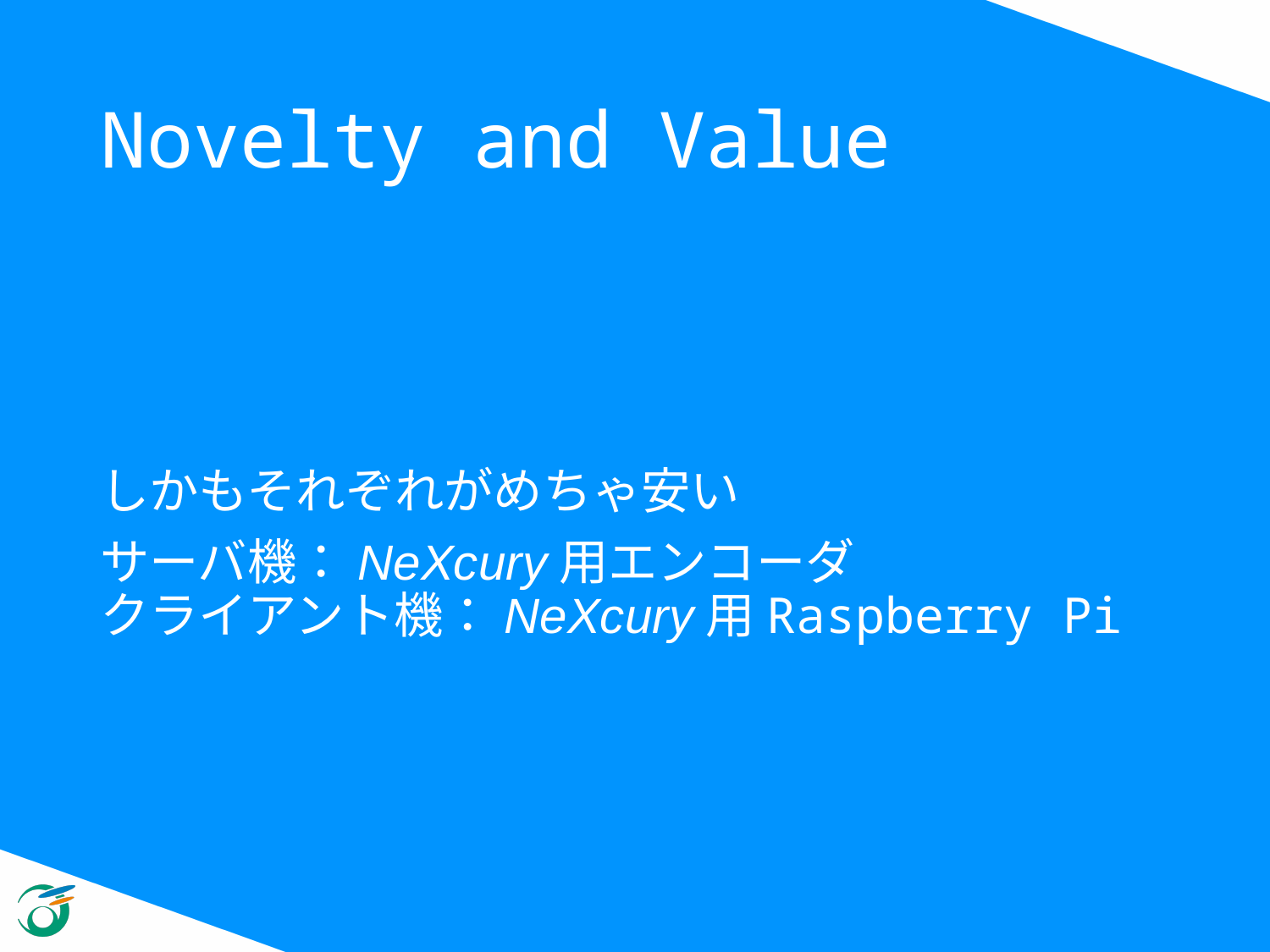

# Novelty and Value
しかもそれぞれがめちゃ安い
サーバ機：NeXcury用エンコーダ
クライアント機：NeXcury用Raspberry Pi